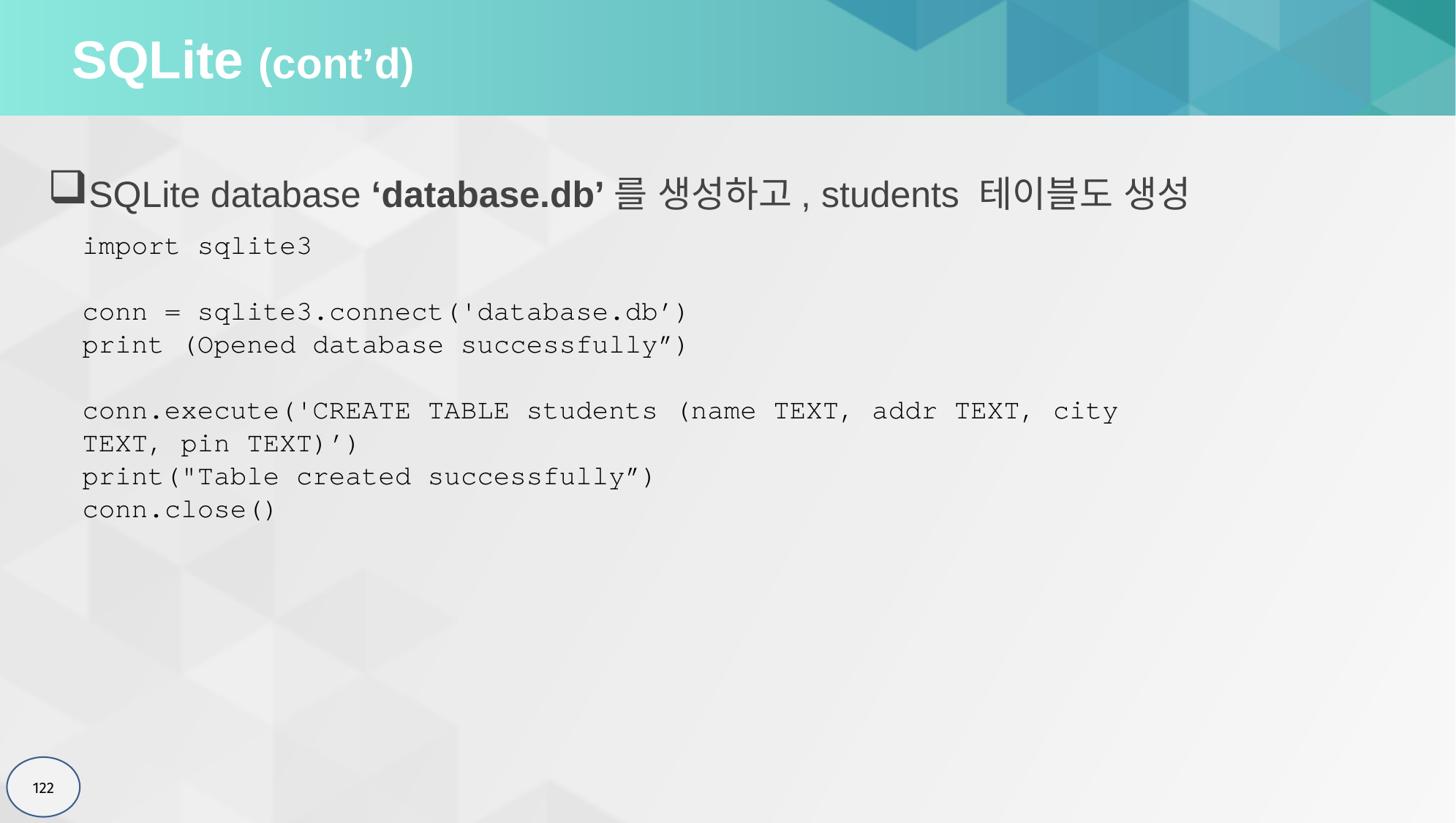

# SQLite (cont’d)
SQLite database ‘database.db’를 생성하고, students 테이블도 생성
import sqlite3

conn = sqlite3.connect('database.db’)
print (Opened database successfully”)

conn.execute('CREATE TABLE students (name TEXT, addr TEXT, city TEXT, pin TEXT)’)
print("Table created successfully”)
conn.close()